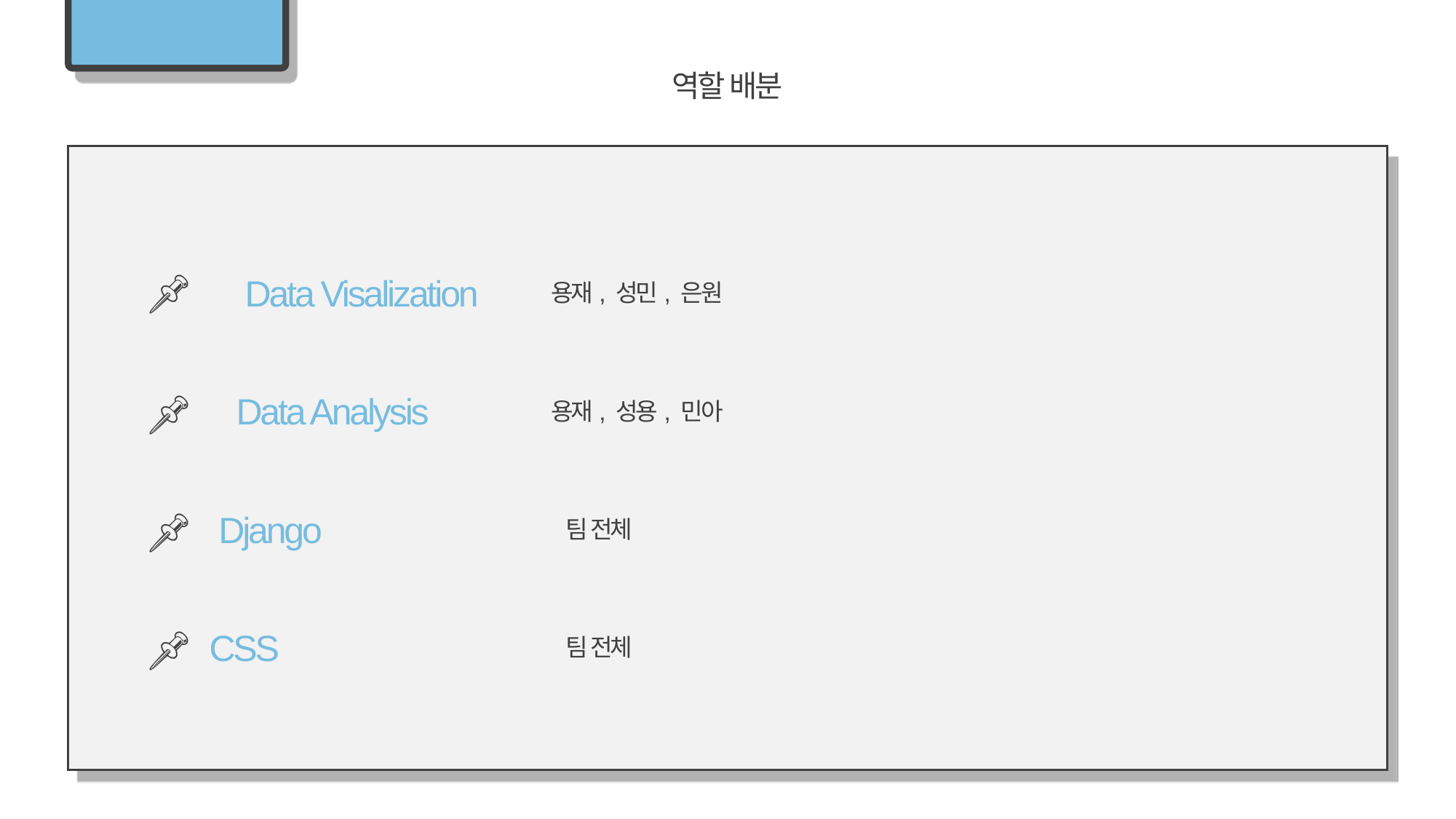

Roll
역할 배분
BRAND NAME

📌
Data Visalization
용재, 성민, 은원
📌
Data Analysis
용재, 성용, 민아
📌
Django
팀 전체
📌
CSS
팀 전체
09